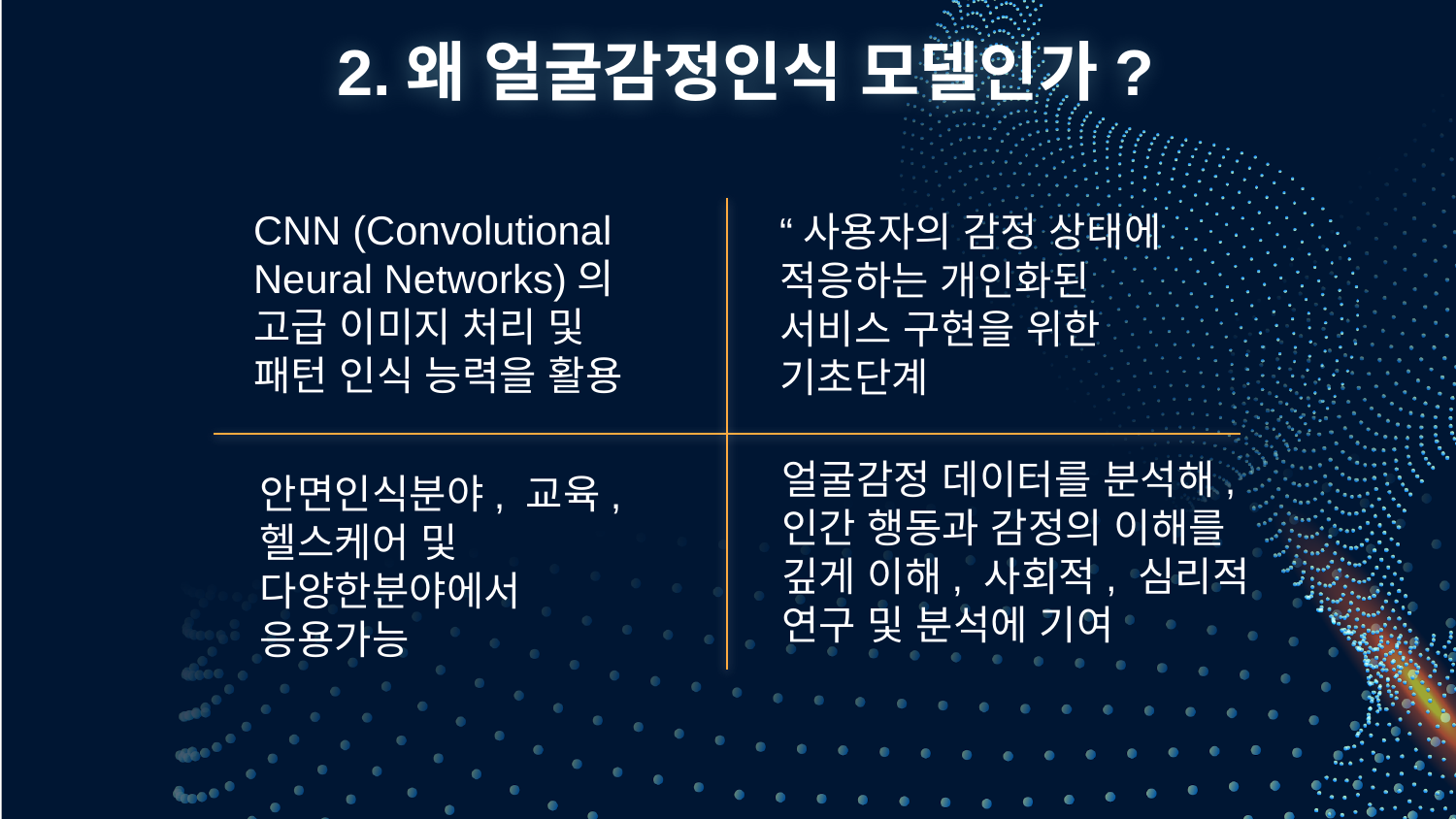

2.왜 얼굴감정인식 모델인가?
CNN (Convolutional Neural Networks)의 고급 이미지 처리 및 패턴 인식 능력을 활용
“사용자의 감정 상태에 적응하는 개인화된 서비스 구현을 위한 기초단계

얼굴감정 데이터를 분석해,  인간 행동과 감정의 이해를 깊게 이해, 사회적, 심리적 연구 및 분석에 기여
안면인식분야, 교육, 헬스케어 및 다양한분야에서 응용가능